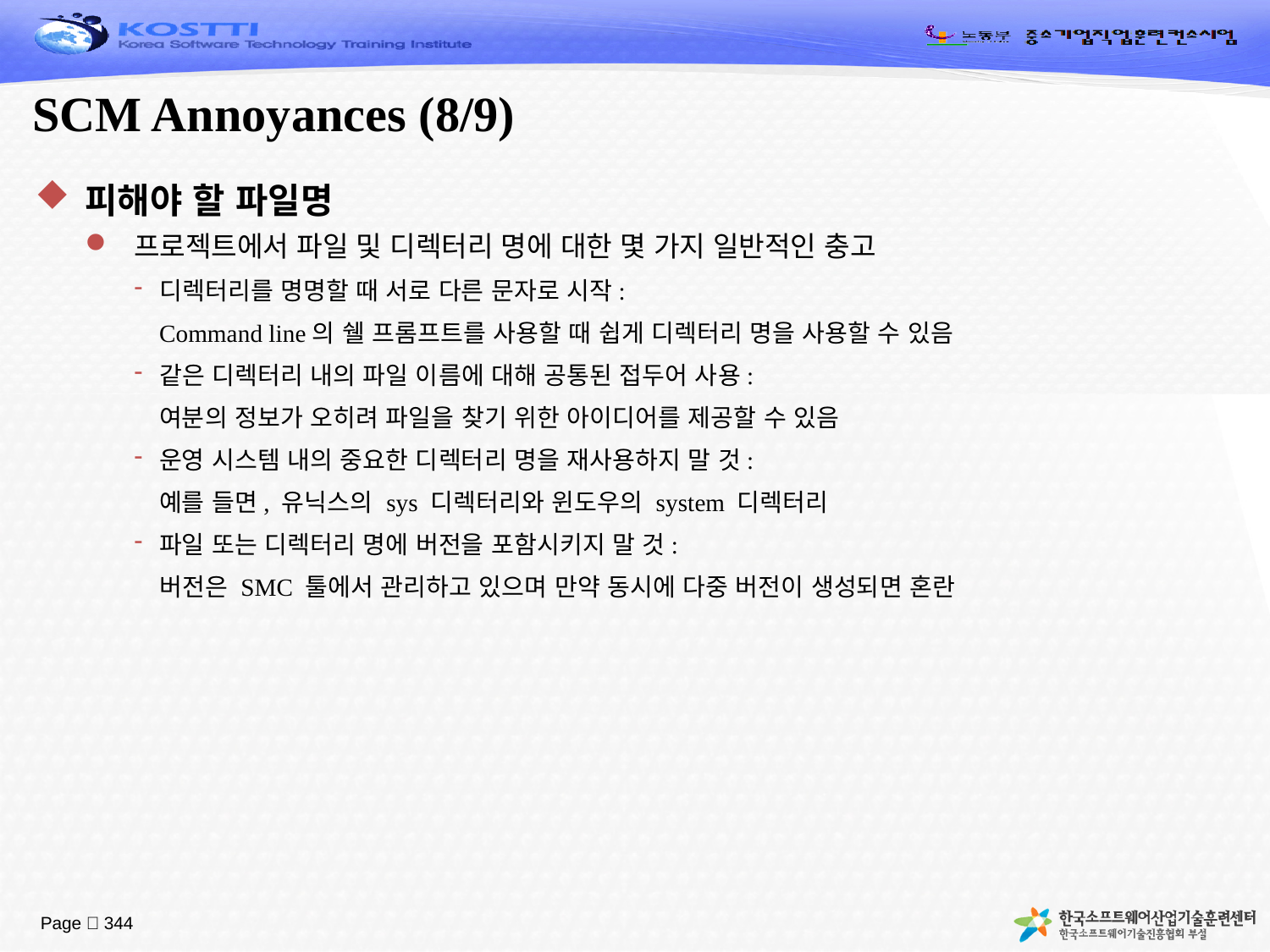

# SCM Annoyances (8/9)
피해야 할 파일명
프로젝트에서 파일 및 디렉터리 명에 대한 몇 가지 일반적인 충고
디렉터리를 명명할 때 서로 다른 문자로 시작:
	Command line의 쉘 프롬프트를 사용할 때 쉽게 디렉터리 명을 사용할 수 있음
같은 디렉터리 내의 파일 이름에 대해 공통된 접두어 사용:
	여분의 정보가 오히려 파일을 찾기 위한 아이디어를 제공할 수 있음
운영 시스템 내의 중요한 디렉터리 명을 재사용하지 말 것:
	예를 들면, 유닉스의 sys 디렉터리와 윈도우의 system 디렉터리
파일 또는 디렉터리 명에 버전을 포함시키지 말 것:
	버전은 SMC 툴에서 관리하고 있으며 만약 동시에 다중 버전이 생성되면 혼란